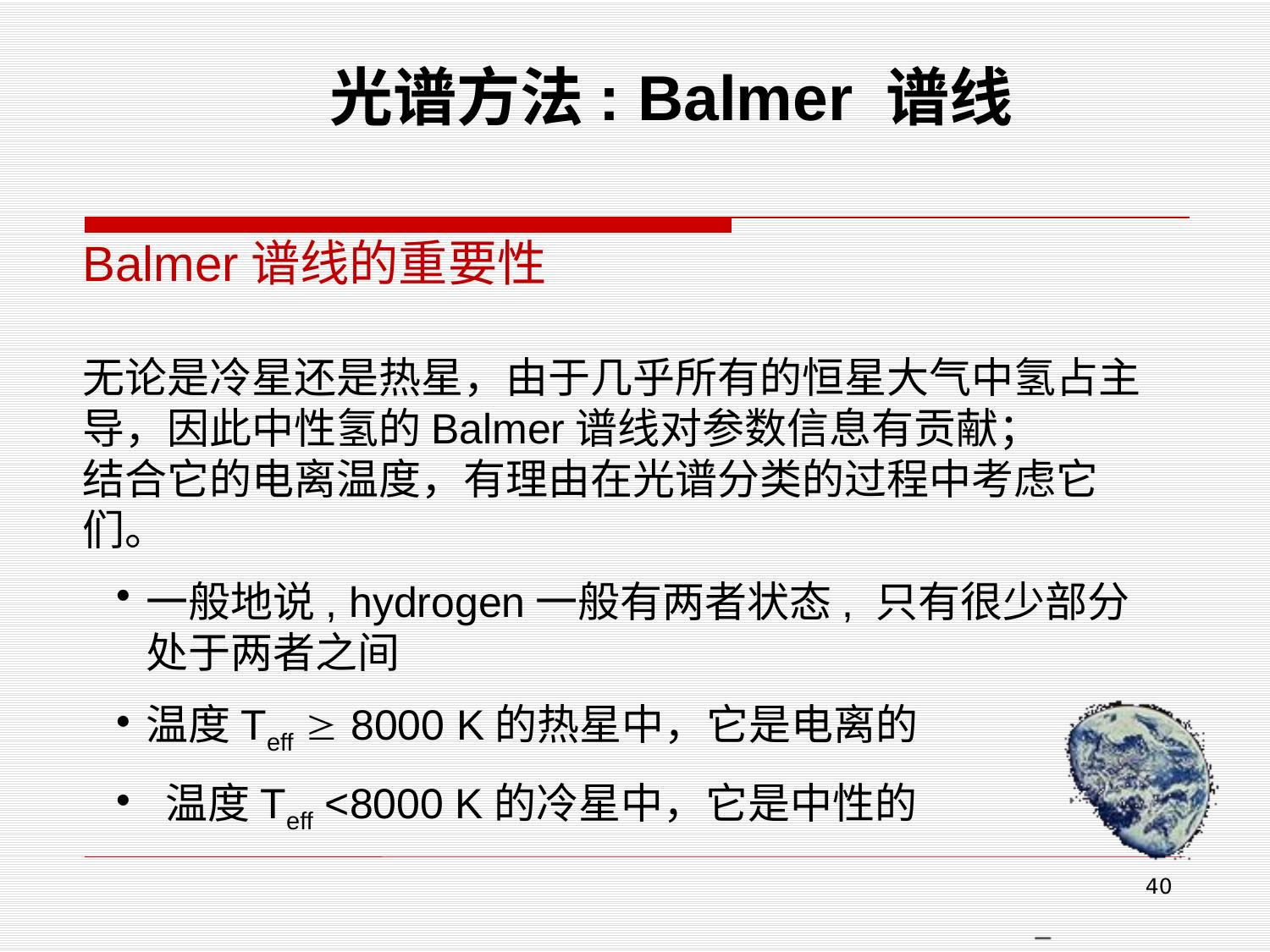

光谱方法: Balmer 谱线
Balmer谱线的重要性

无论是冷星还是热星，由于几乎所有的恒星大气中氢占主导，因此中性氢的Balmer谱线对参数信息有贡献；
结合它的电离温度，有理由在光谱分类的过程中考虑它们。
一般地说, hydrogen一般有两者状态, 只有很少部分处于两者之间
温度Teff ≥ 8000 K的热星中，它是电离的
 温度Teff <8000 K的冷星中，它是中性的
40